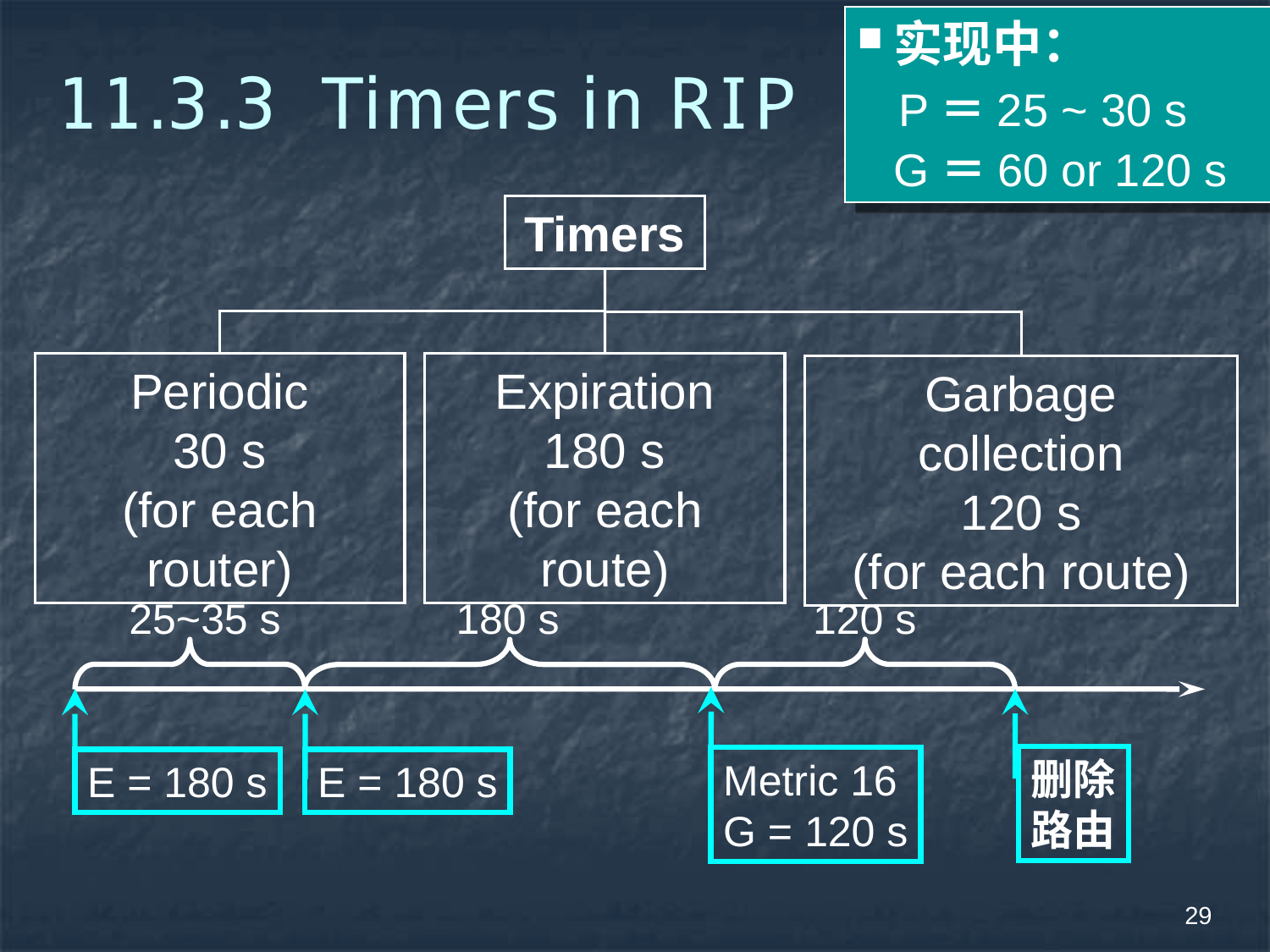

实现中：
   P＝25 ~ 30 s
	G＝60 or 120 s
# 11.3.3  Timers in RIP
Timers
Periodic
30 s
(for each router)
Expiration
180 s
(for each route)
Garbage collection
120 s
(for each route)

25~35 s

180 s

120 s

Metric 16
G = 120 s

删除
路由

E = 180 s

E = 180 s
29